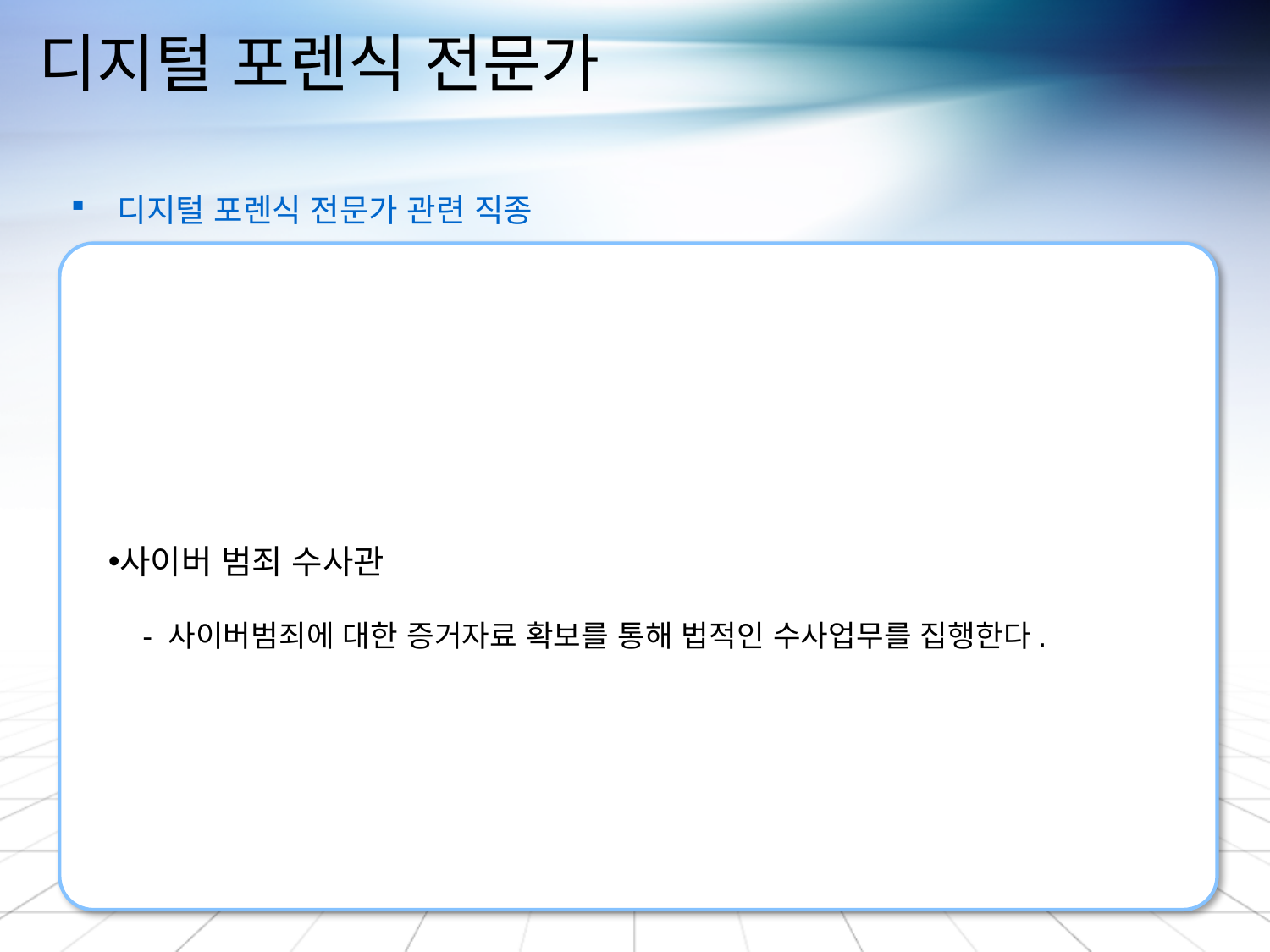

# 디지털 포렌식 전문가
 디지털 포렌식 전문가 관련 직종

사이버 범죄 수사관
  - 사이버범죄에 대한 증거자료 확보를 통해 법적인 수사업무를 집행한다.